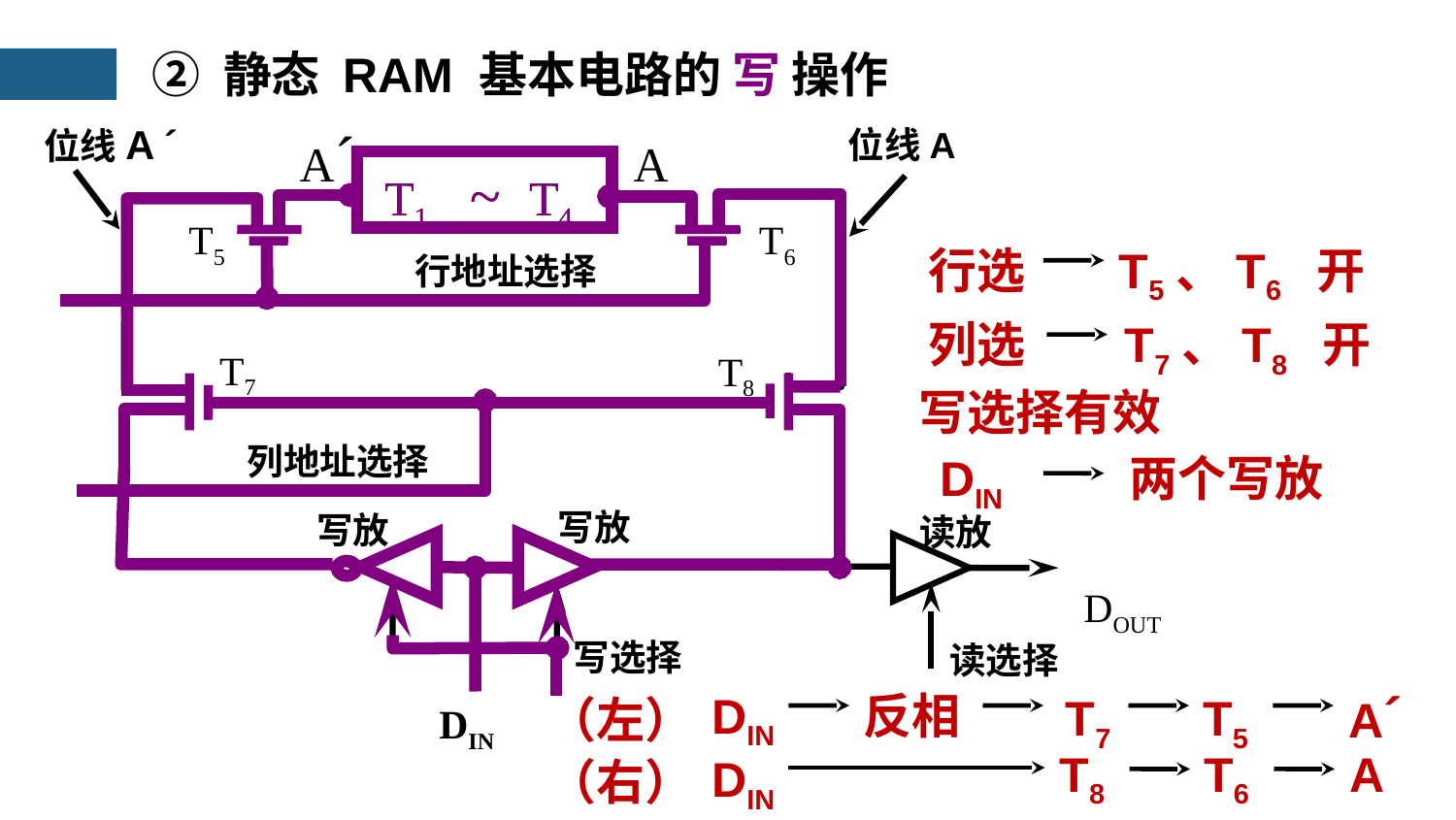

② 静态 RAM 基本电路的 写 操作
A´
位线A ´
位线A
A

T1   ~  T4

T5
T6

行地址选择

T7
T8

列地址选择
写放
写放
读放

DOUT

写选择
读选择
DIN

T1   ~  T4

行选
T5、T6   开

列选

T7、T8   开

写选择有效

DIN
 两个写放

（左）
A´
反相
DIN
T5

（右）
T8
T6
A
DIN

T7